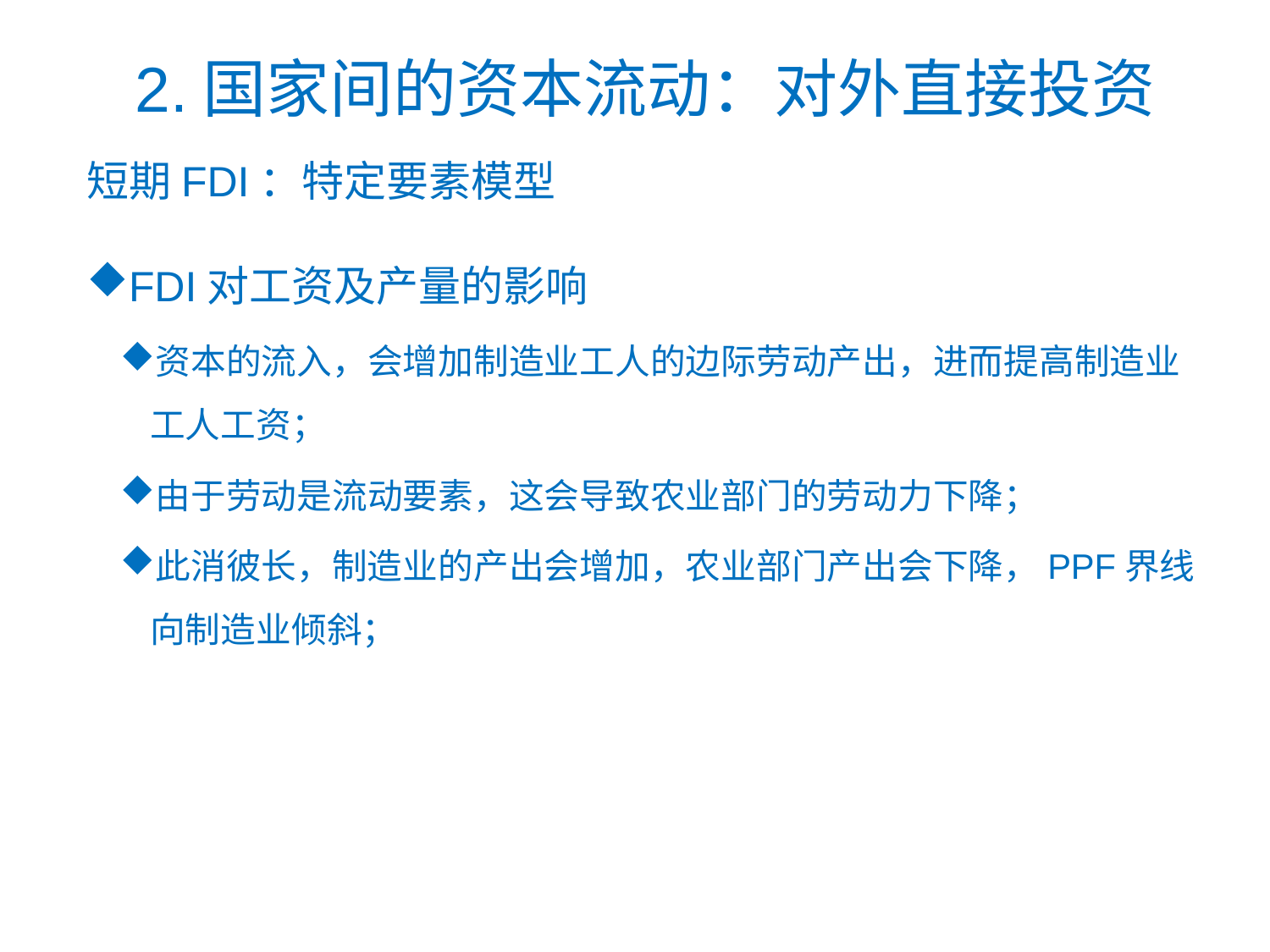

# 2.国家间的资本流动：对外直接投资

短期FDI：特定要素模型
FDI对工资及产量的影响
资本的流入，会增加制造业工人的边际劳动产出，进而提高制造业工人工资；
由于劳动是流动要素，这会导致农业部门的劳动力下降；
此消彼长，制造业的产出会增加，农业部门产出会下降，PPF界线向制造业倾斜；